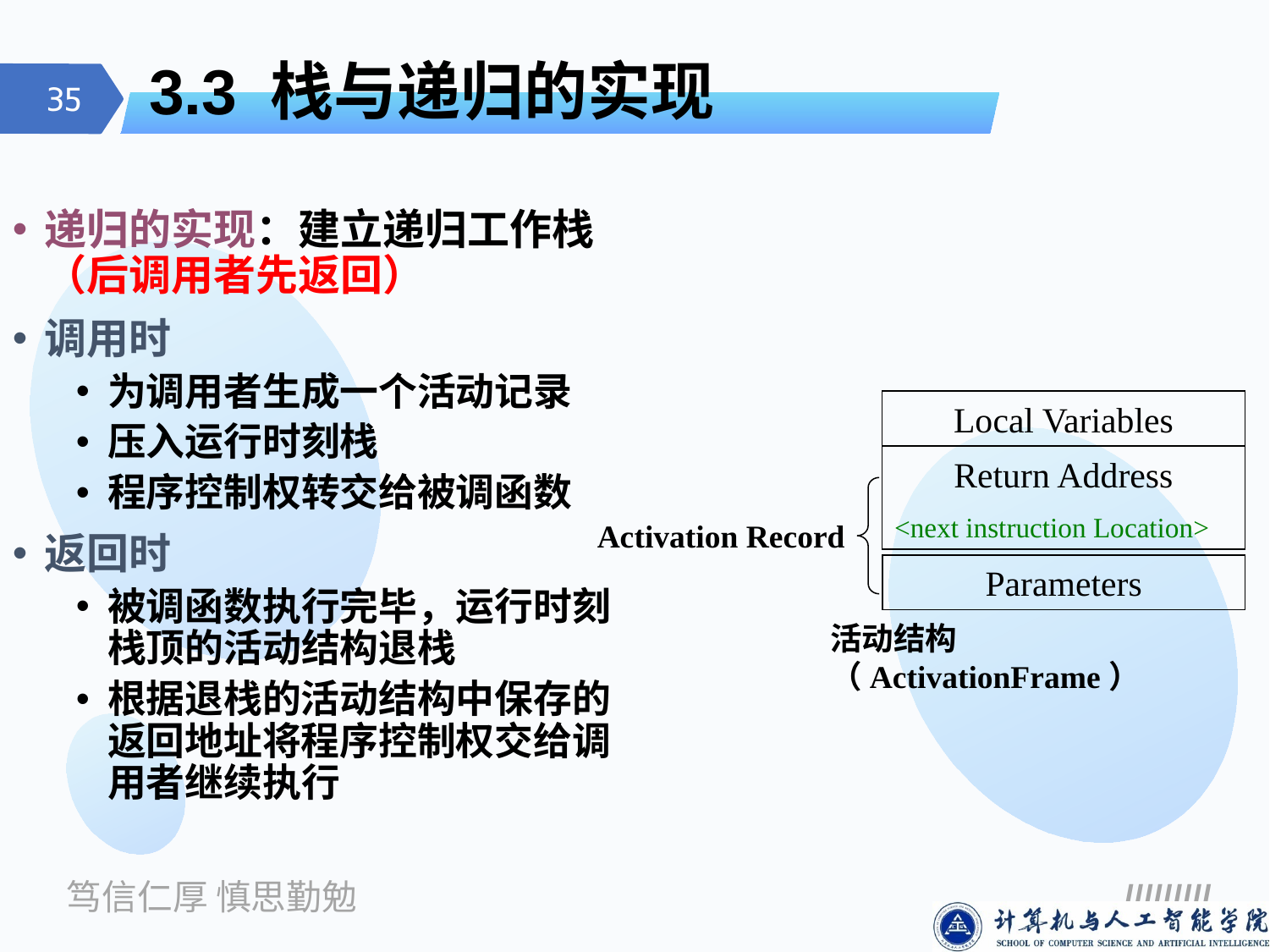

# 3.3 栈与递归的实现
递归的实现：建立递归工作栈（后调用者先返回）
调用时
为调用者生成一个活动记录
压入运行时刻栈
程序控制权转交给被调函数
返回时
被调函数执行完毕，运行时刻栈顶的活动结构退栈
根据退栈的活动结构中保存的返回地址将程序控制权交给调用者继续执行
Local Variables
Return Address
<next instruction Location>

Activation Record
Parameters
活动结构（ActivationFrame）